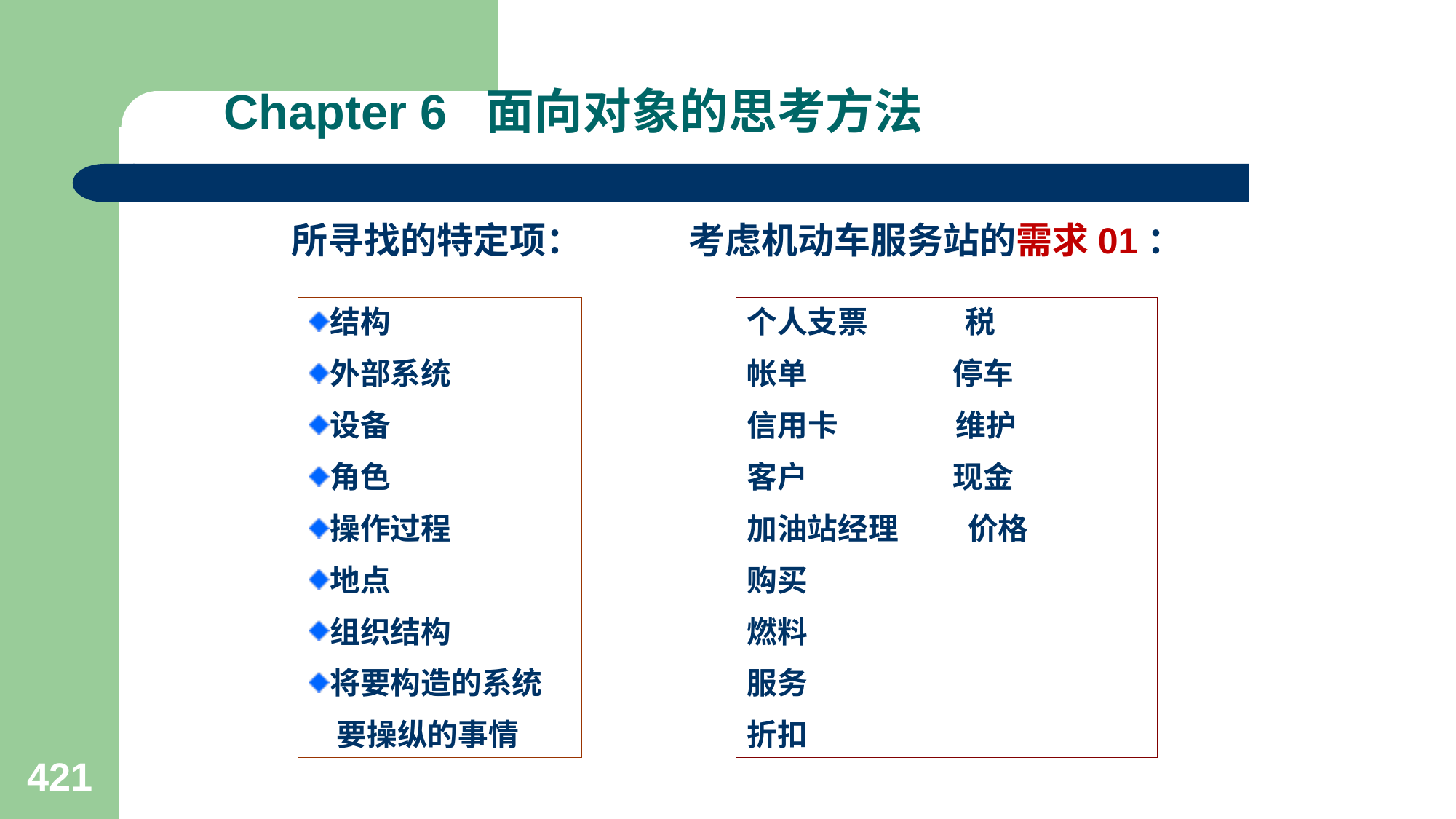

# Chapter 6  面向对象的思考方法
所寻找的特定项：             考虑机动车服务站的需求01：
结构
外部系统
设备
角色
操作过程
地点
组织结构
将要构造的系统
   要操纵的事情
个人支票              税
帐单                     停车
信用卡                 维护
客户                     现金
加油站经理          价格
购买
燃料
服务
折扣
421